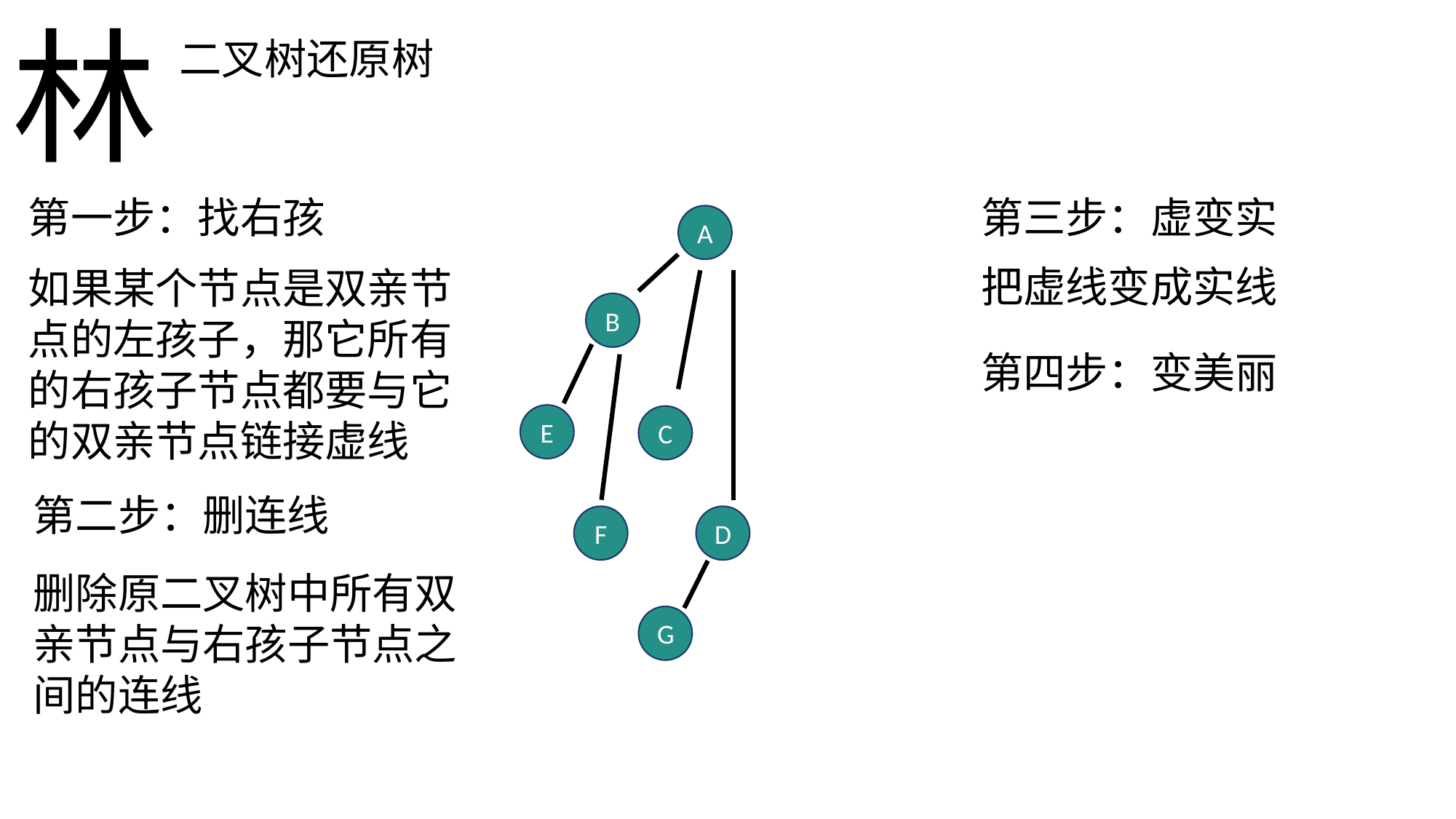

林
现在你学会了怎么把树、森林转化为二叉树
那你有想过二叉树怎么还原回树或森林吗
二叉树还原树
第一步：找右孩
第三步：虚变实
A
把虚线变成实线
如果某个节点是双亲节点的左孩子，那它所有的右孩子节点都要与它的双亲节点链接虚线
B
第四步：变美丽
怎么还原？
E
C
第二步：删连线
F
D
删除原二叉树中所有双亲节点与右孩子节点之间的连线
G